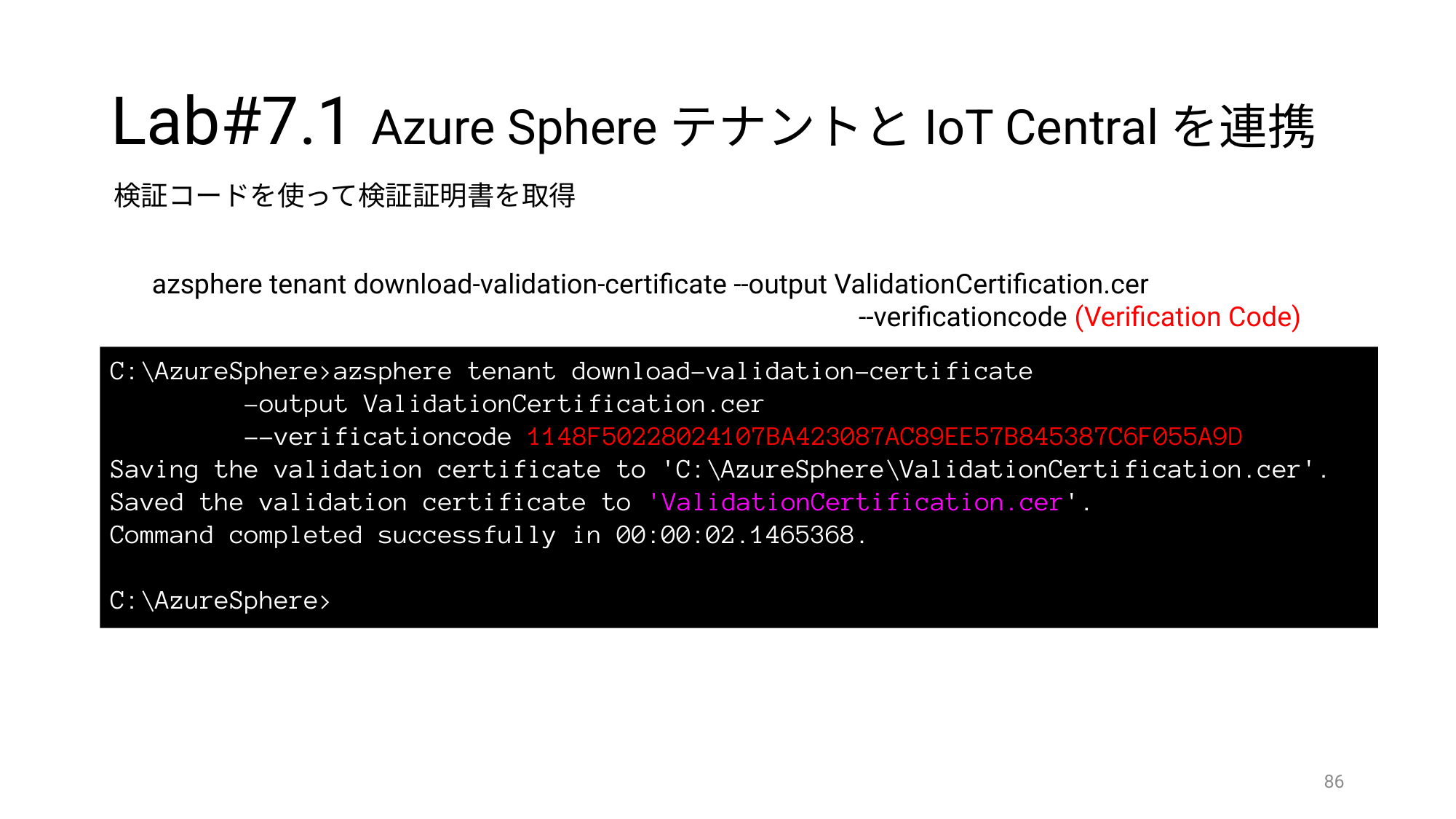

# Lab#7.1 Azure SphereテナントとIoT Centralを連携
検証コードを使って検証証明書を取得
azsphere tenant download-validation-certificate --output ValidationCertification.cer
                                                                                                         --verificationcode (Verification Code)
C:\AzureSphere>azsphere tenant download-validation-certificate
         –output ValidationCertification.cer
         --verificationcode 1148F50228024107BA423087AC89EE57B845387C6F055A9D
Saving the validation certificate to 'C:\AzureSphere\ValidationCertification.cer'.
Saved the validation certificate to 'ValidationCertification.cer'.
Command completed successfully in 00:00:02.1465368.

C:\AzureSphere>
86